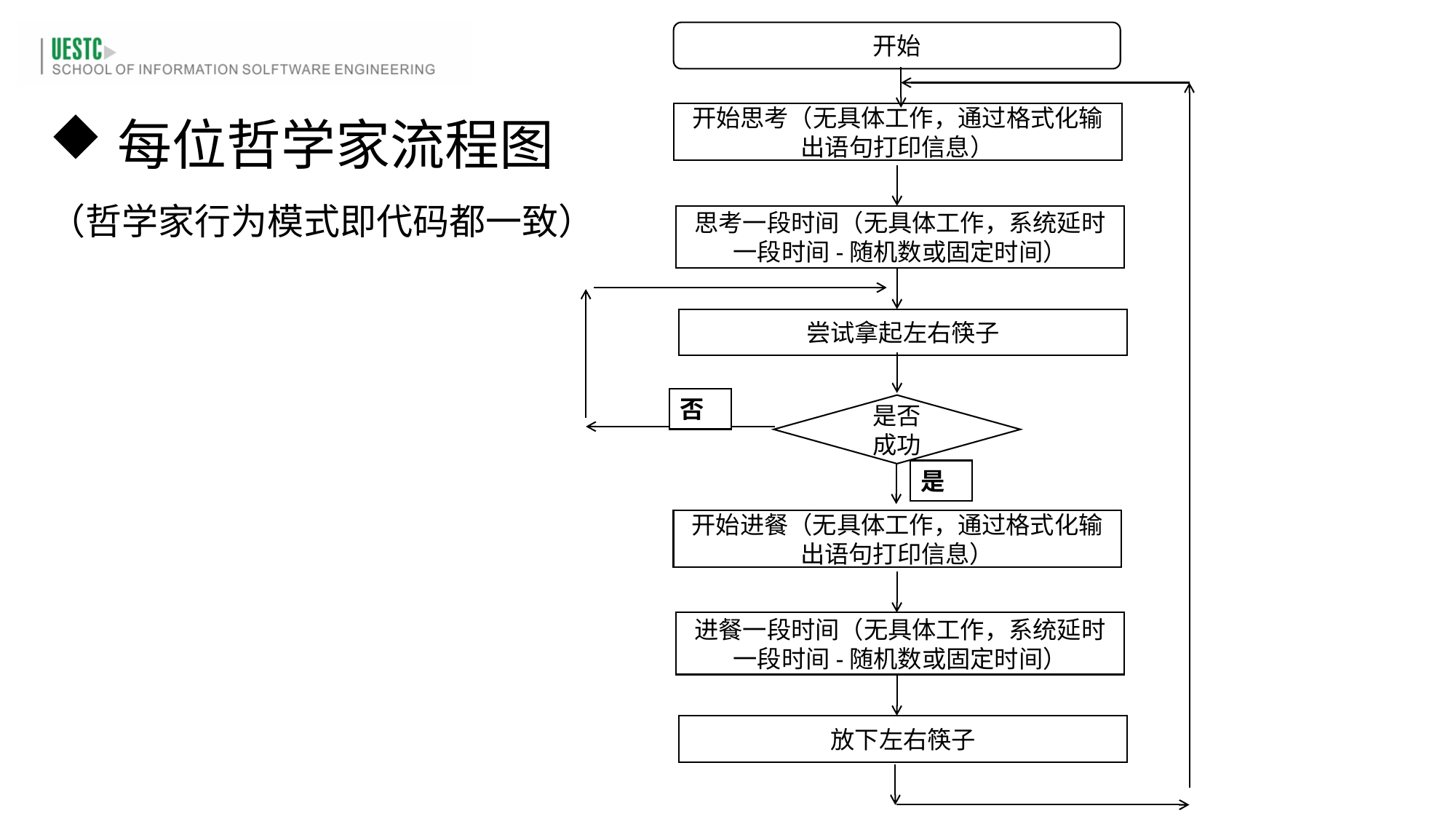

开始
开始思考（无具体工作，通过格式化输出语句打印信息）
每位哲学家流程图
（哲学家行为模式即代码都一致）
思考一段时间（无具体工作，系统延时一段时间-随机数或固定时间）
尝试拿起左右筷子
否
是否
成功
是
开始进餐（无具体工作，通过格式化输出语句打印信息）
进餐一段时间（无具体工作，系统延时一段时间-随机数或固定时间）
放下左右筷子